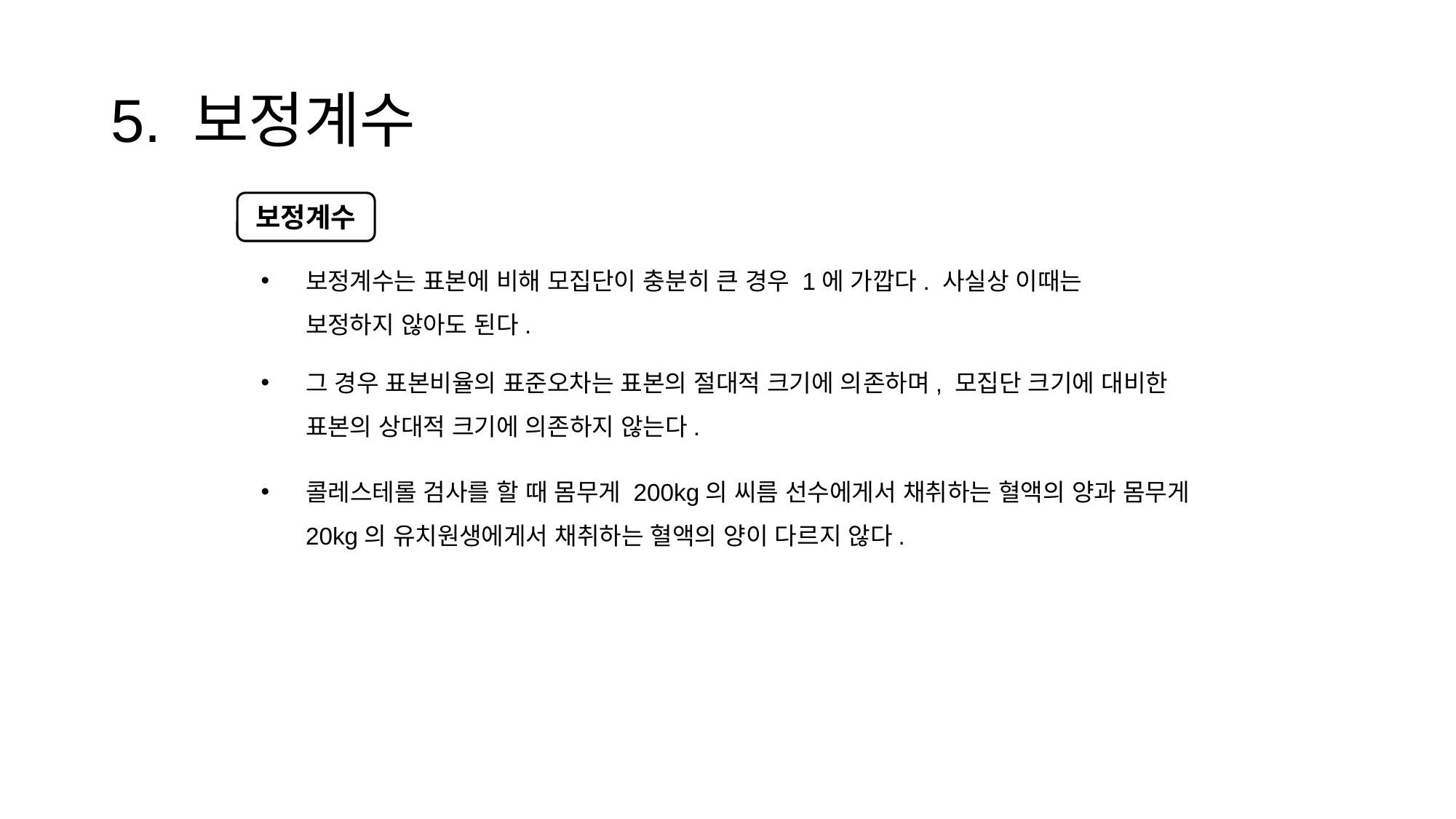

# 5. 보정계수
보정계수
보정계수는 표본에 비해 모집단이 충분히 큰 경우 1에 가깝다. 사실상 이때는 보정하지 않아도 된다.
그 경우 표본비율의 표준오차는 표본의 절대적 크기에 의존하며, 모집단 크기에 대비한 표본의 상대적 크기에 의존하지 않는다.
콜레스테롤 검사를 할 때 몸무게 200kg의 씨름 선수에게서 채취하는 혈액의 양과 몸무게 20kg의 유치원생에게서 채취하는 혈액의 양이 다르지 않다.